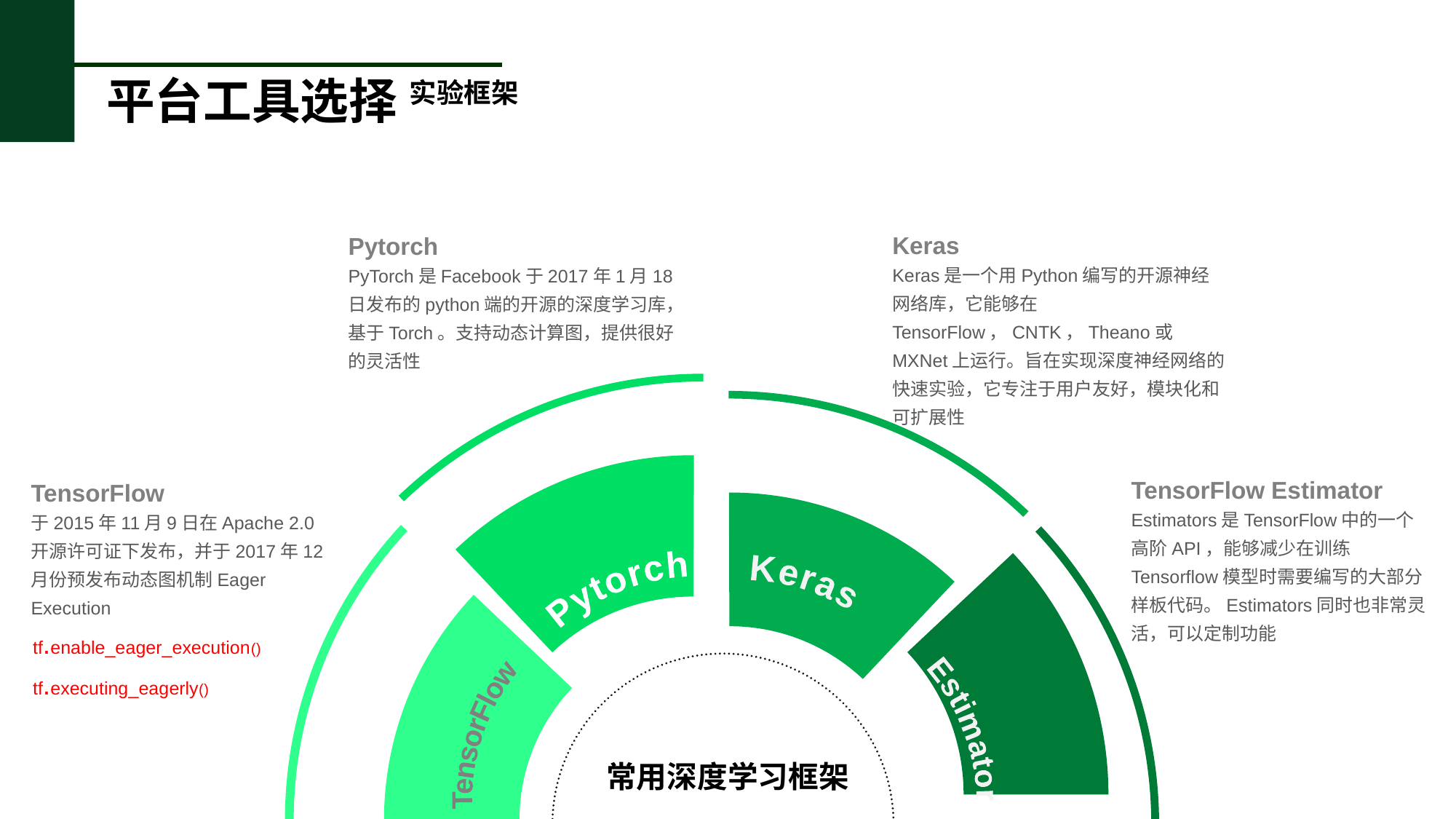

平台工具选择
实验框架
Keras
Pytorch
Keras是一个用Python编写的开源神经网络库，它能够在TensorFlow，CNTK，Theano或MXNet上运行。旨在实现深度神经网络的快速实验，它专注于用户友好，模块化和可扩展性
PyTorch是Facebook于2017年1月18日发布的python端的开源的深度学习库，基于Torch。支持动态计算图，提供很好的灵活性

TensorFlow Estimator
TensorFlow

Estimators是TensorFlow中的一个高阶API，能够减少在训练Tensorflow模型时需要编写的大部分样板代码。Estimators同时也非常灵活，可以定制功能
于2015年11月9日在Apache 2.0开源许可证下发布，并于2017年12月份预发布动态图机制Eager Execution
Pytorch
Keras
tf.enable_eager_execution()
tf.executing_eagerly()

TensorFlow
Estimator
常用深度学习框架